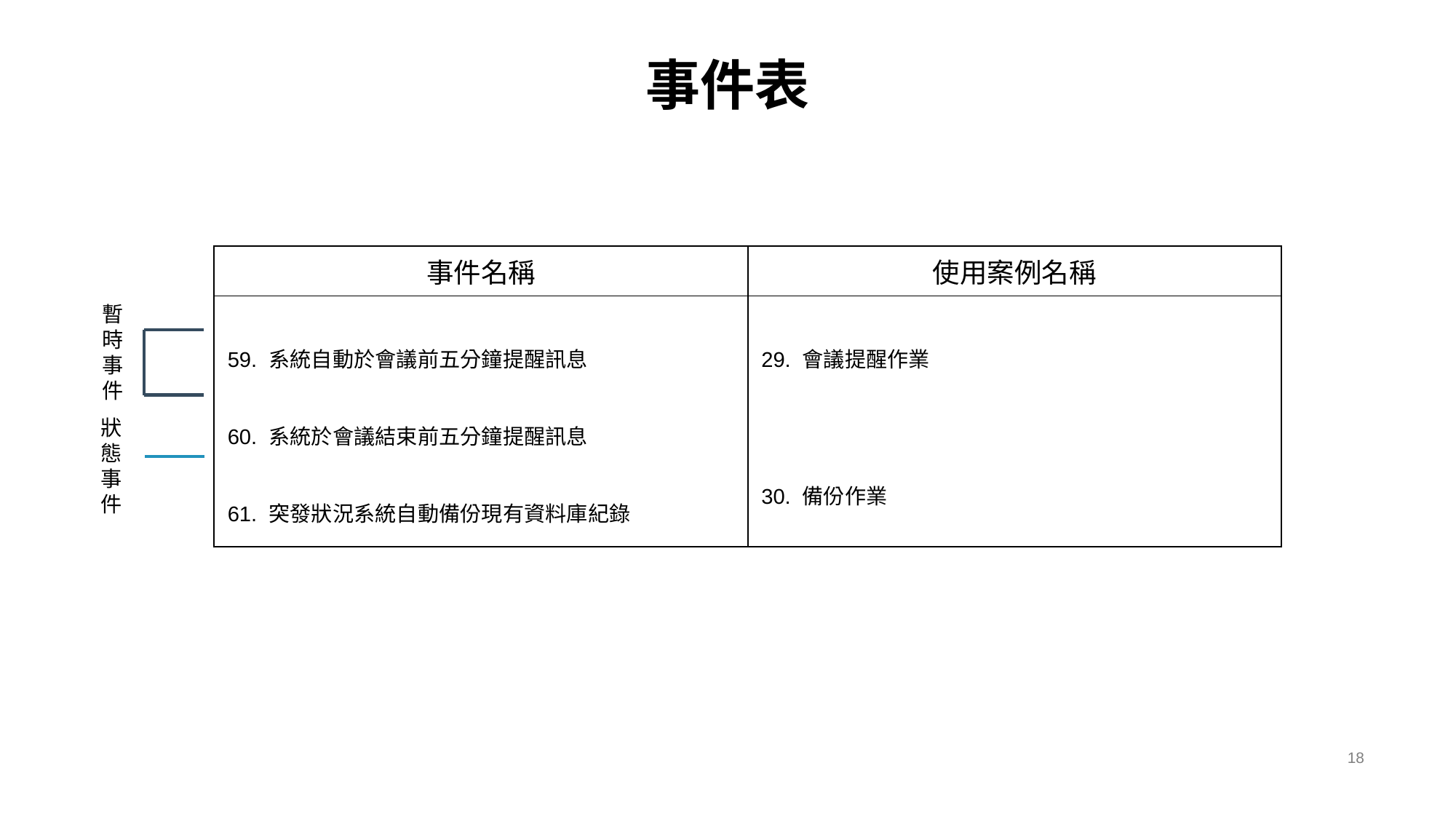

# 事件表
| 事件名稱 | 使用案例名稱 |
| --- | --- |
| 系統自動於會議前五分鐘提醒訊息 系統於會議結束前五分鐘提醒訊息 突發狀況系統自動備份現有資料庫紀錄 | 會議提醒作業 備份作業 |
暫時事件
狀態事件
18